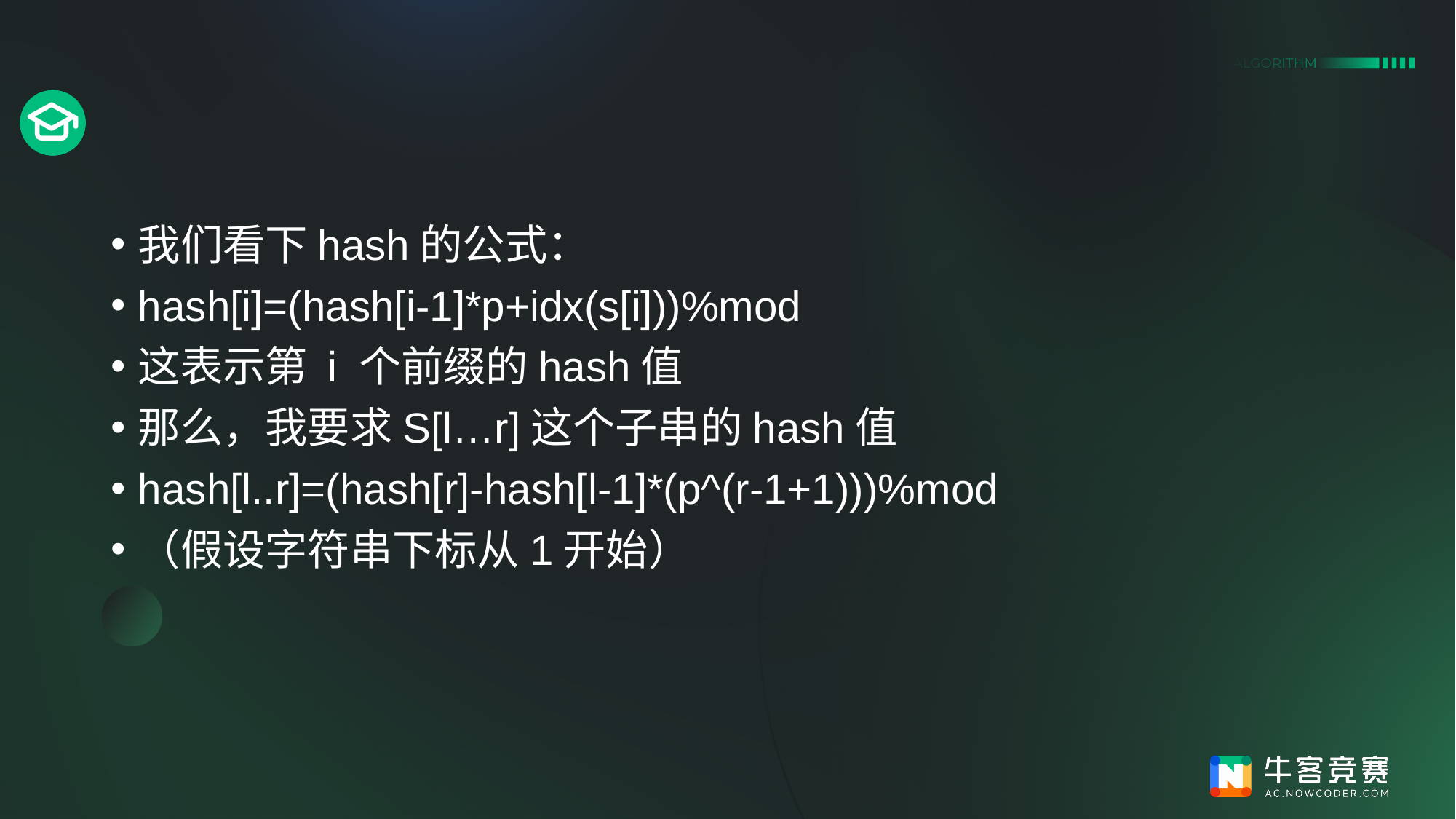

#
我们看下hash的公式：
hash[i]=(hash[i-1]*p+idx(s[i]))%mod
这表示第 i 个前缀的hash值
那么，我要求S[l…r]这个子串的hash值
hash[l..r]=(hash[r]-hash[l-1]*(p^(r-1+1)))%mod
（假设字符串下标从1开始）